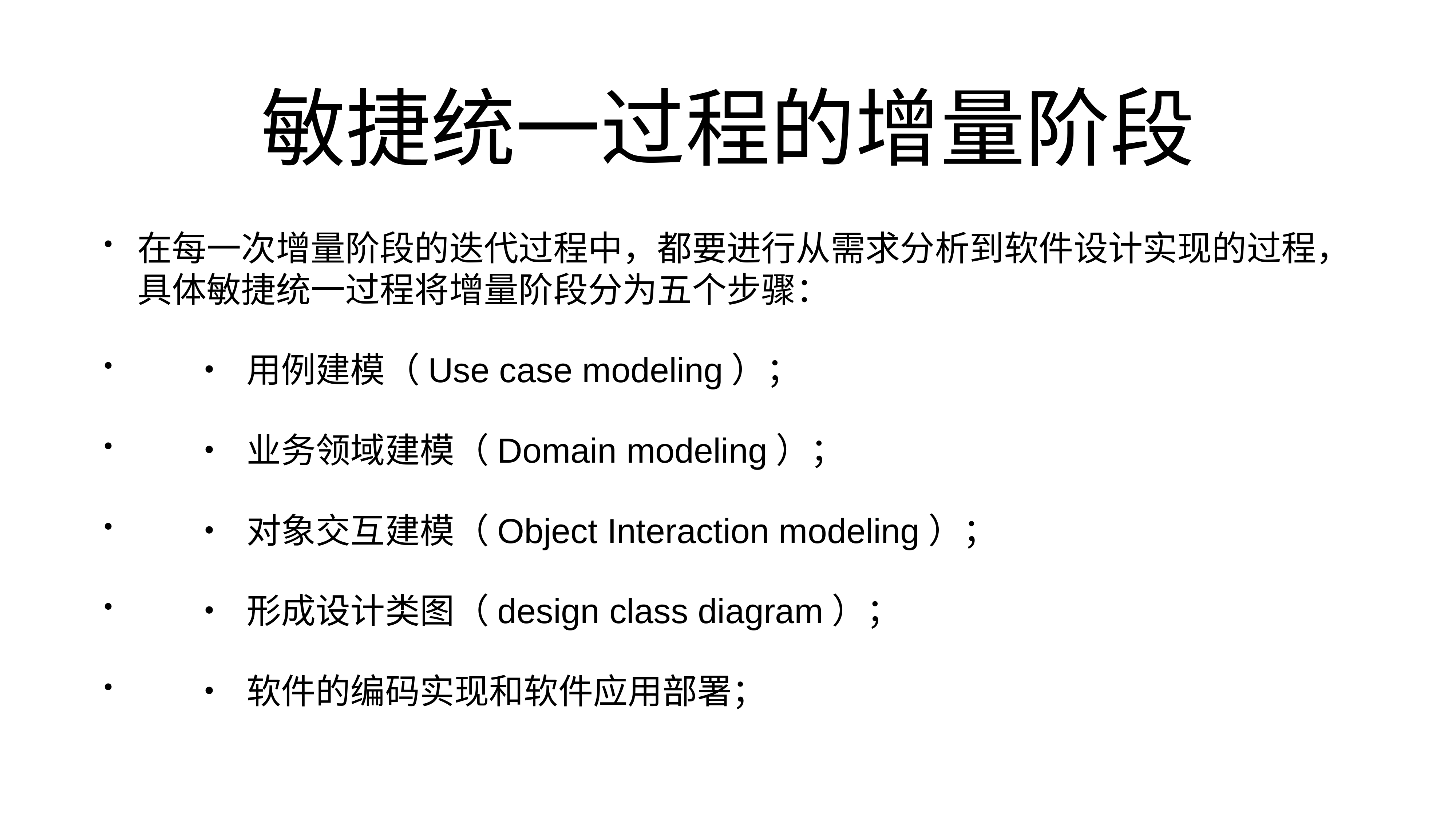

# 敏捷统一过程的增量阶段
在每一次增量阶段的迭代过程中，都要进行从需求分析到软件设计实现的过程，具体敏捷统一过程将增量阶段分为五个步骤：
	•	用例建模（Use case modeling）；
	•	业务领域建模（Domain modeling）；
	•	对象交互建模（Object Interaction modeling）；
	•	形成设计类图（design class diagram）；
	•	软件的编码实现和软件应用部署；